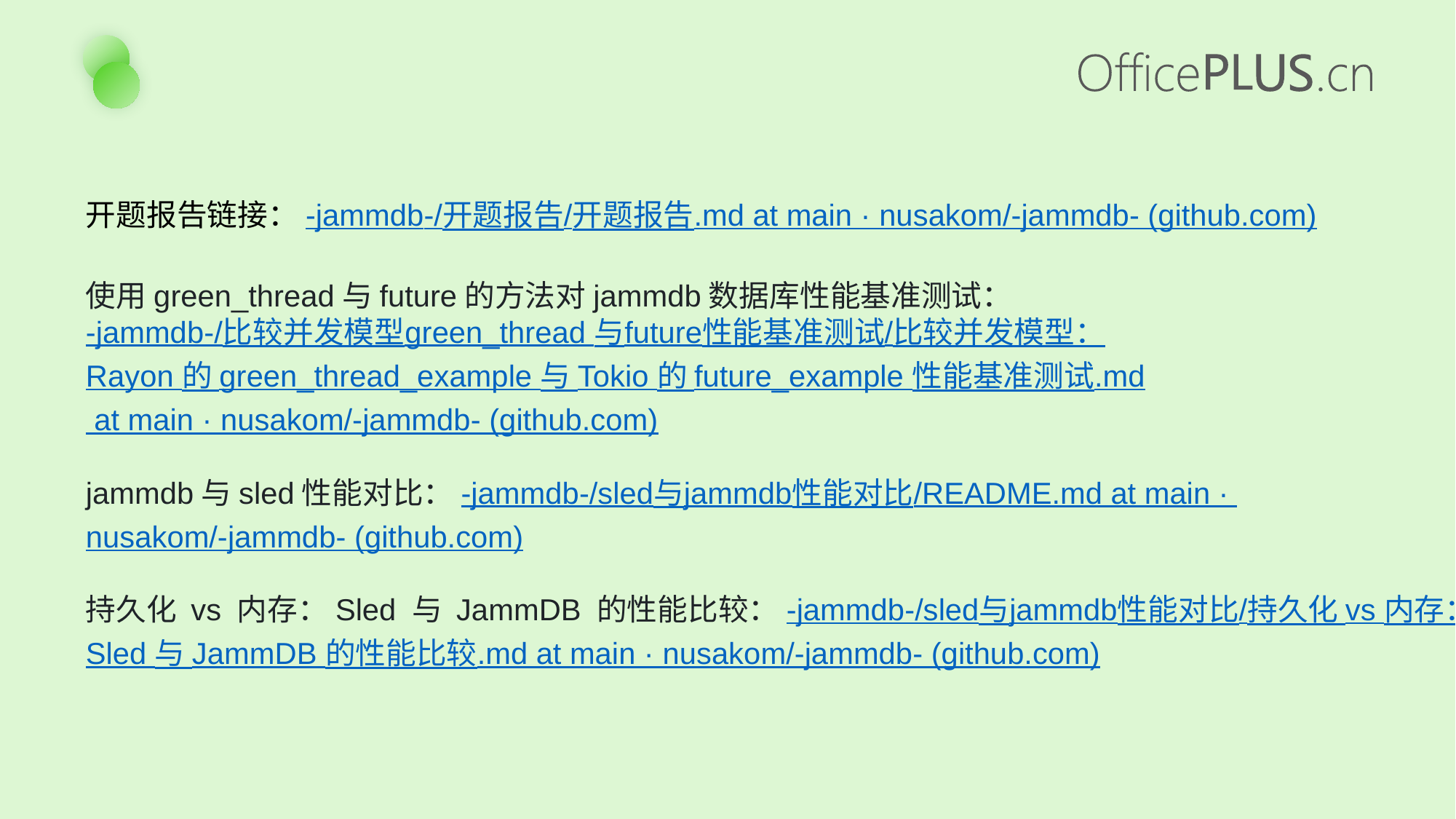

开题报告链接：-jammdb-/开题报告/开题报告.md at main · nusakom/-jammdb- (github.com)

使用green_thread与future的方法对jammdb数据库性能基准测试：
-jammdb-/比较并发模型green_thread 与future性能基准测试/比较并发模型：
Rayon 的 green_thread_example 与 Tokio 的 future_example 性能基准测试.md
 at main · nusakom/-jammdb- (github.com)

jammdb与sled性能对比：-jammdb-/sled与jammdb性能对比/README.md at main ·
nusakom/-jammdb- (github.com)

持久化 vs 内存：Sled 与 JammDB 的性能比较：-jammdb-/sled与jammdb性能对比/持久化 vs 内存：
Sled 与 JammDB 的性能比较.md at main · nusakom/-jammdb- (github.com)